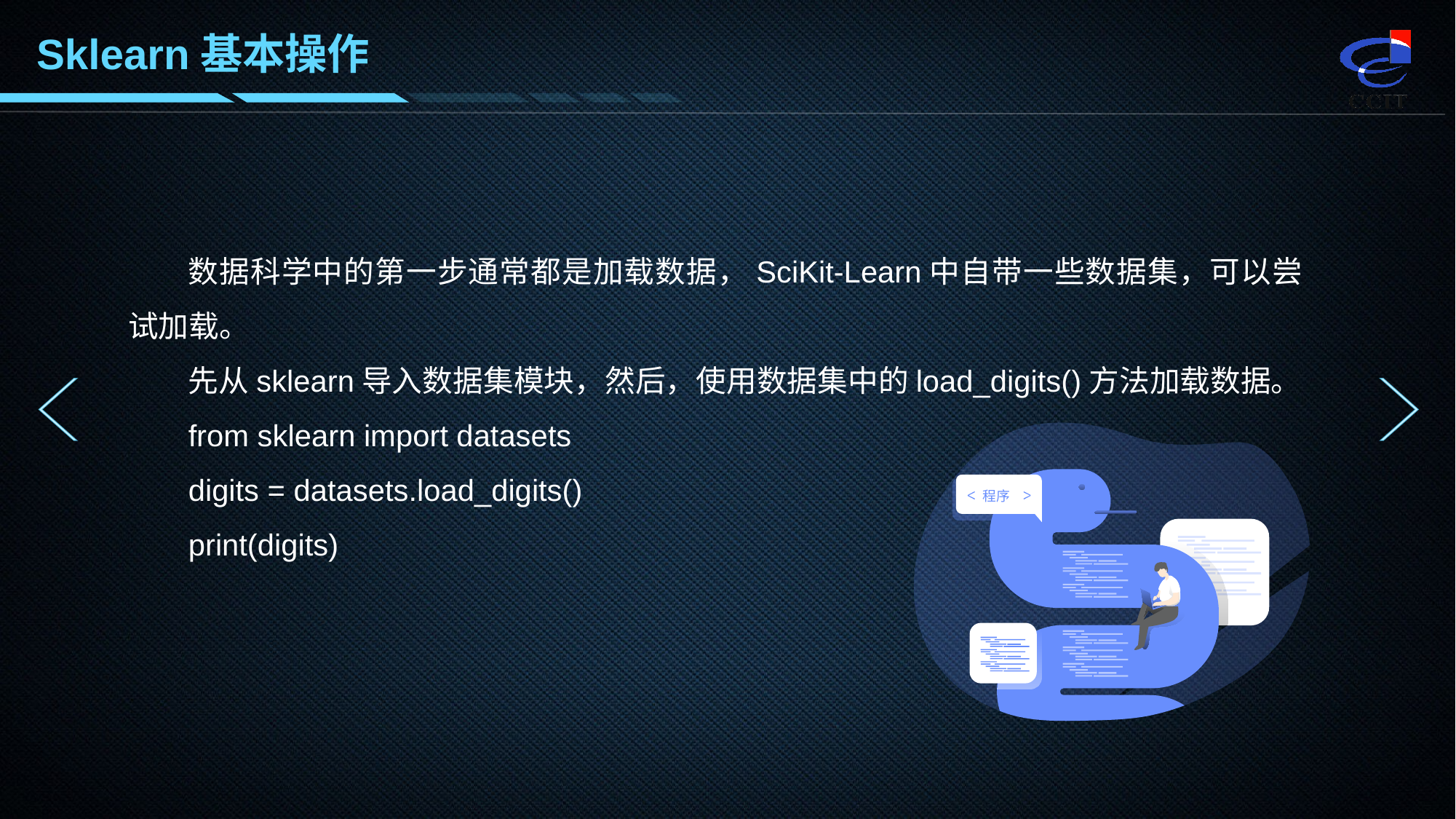

Sklearn基本操作
数据科学中的第一步通常都是加载数据，SciKit-Learn中自带一些数据集，可以尝试加载。
先从sklearn导入数据集模块，然后，使用数据集中的load_digits()方法加载数据。
from sklearn import datasets
digits = datasets.load_digits()
print(digits)

程序